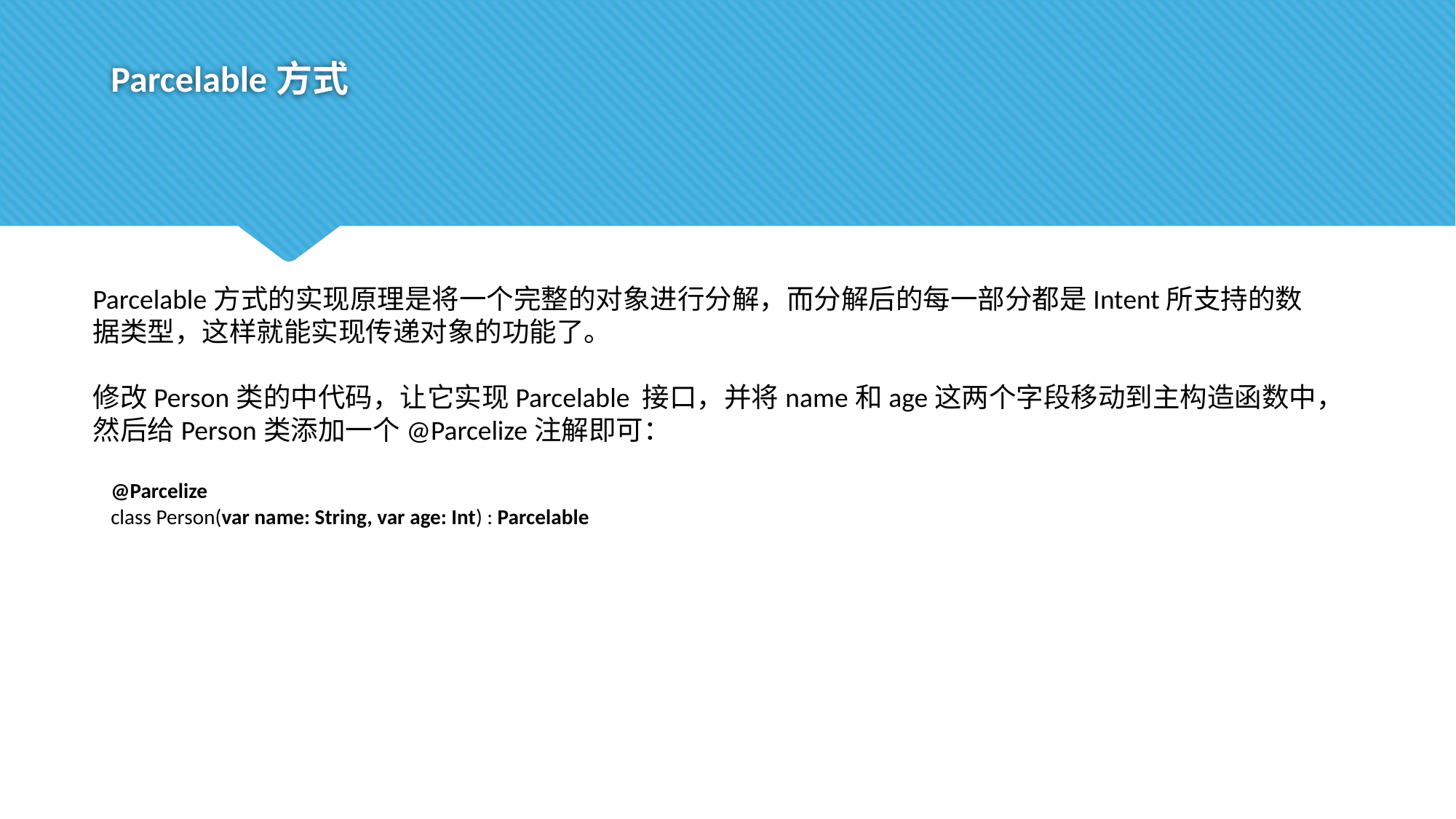

# Parcelable方式
Parcelable方式的实现原理是将一个完整的对象进行分解，而分解后的每一部分都是Intent所支持的数据类型，这样就能实现传递对象的功能了。

修改Person类的中代码，让它实现Parcelable 接口，并将name和age这两个字段移动到主构造函数中，然后给Person类添加一个@Parcelize注解即可：
@Parcelize
class Person(var name: String, var age: Int) : Parcelable